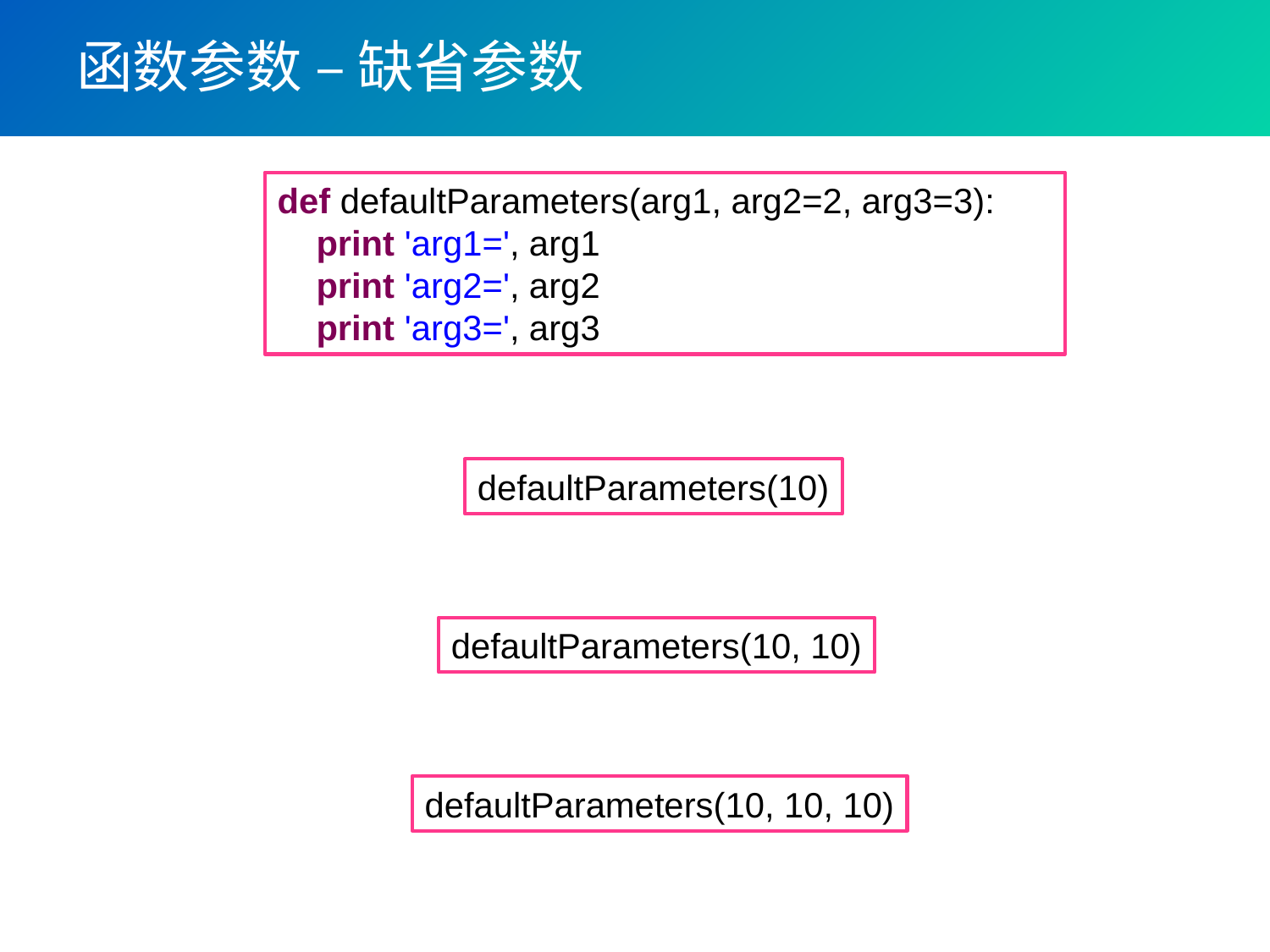

# 函数参数 – 缺省参数
def defaultParameters(arg1, arg2=2, arg3=3):
    print 'arg1=', arg1
    print 'arg2=', arg2
    print 'arg3=', arg3
defaultParameters(10)
defaultParameters(10, 10)
defaultParameters(10, 10, 10)